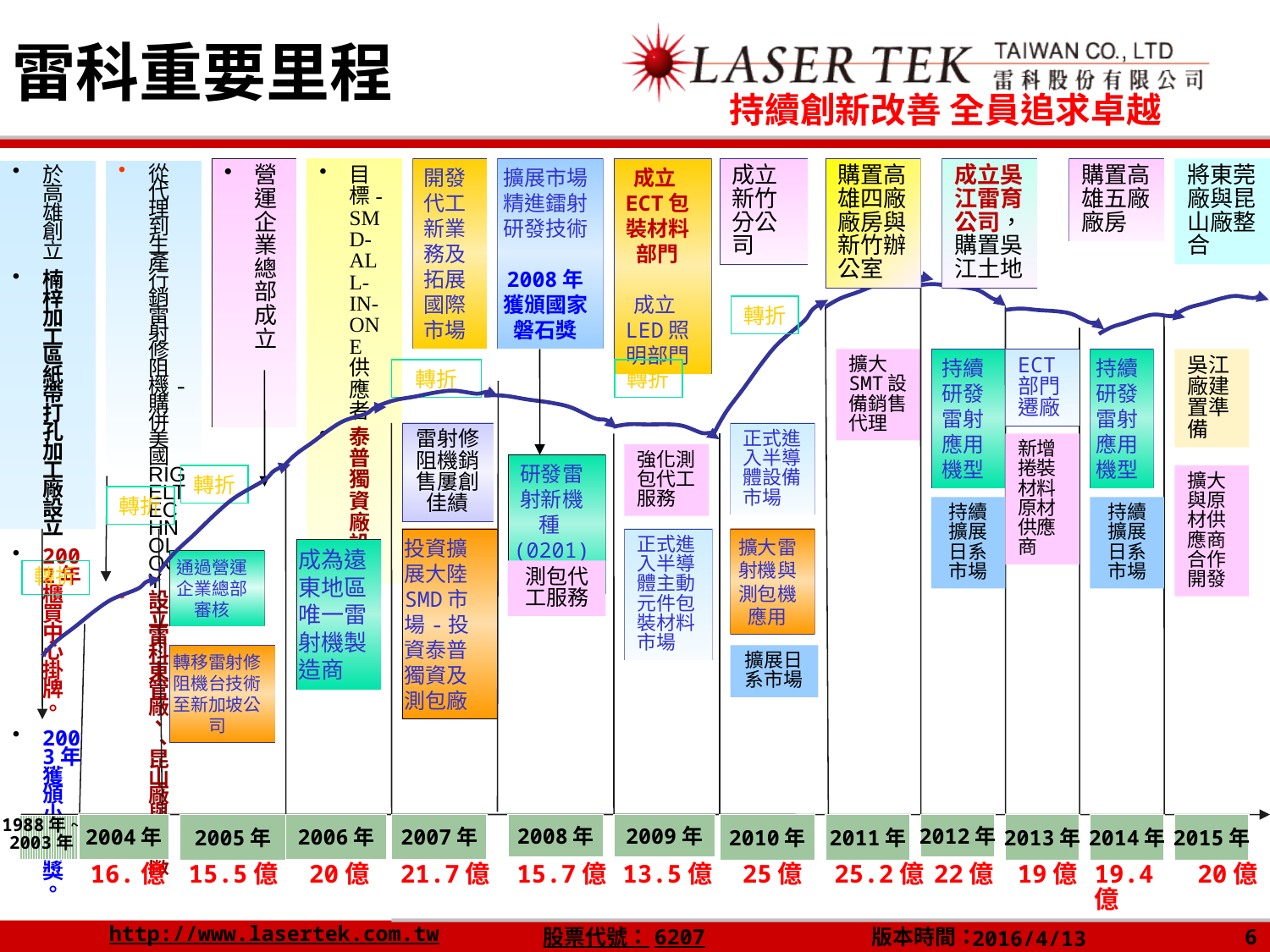

雷科重要里程
營運企業總部成立

目標-SMD-ALL-IN-ONE 供應者
泰普獨資廠設立
開發代工新業務及拓展國際市場
擴展市場精進鐳射研發技術

2008年獲頒國家磐石獎
成立ECT包裝材料部門

成立LED照明部門
成立新竹分公司
購置高雄四廠廠房與新竹辦公室
成立吳江雷育公司， 購置吳江土地
購置高雄五廠廠房
將東莞廠與昆山廠整合
於高雄創立
楠梓加工區紙帶打孔加工廠設立
2002年櫃買中心掛牌。
2003年獲頒小巨人獎。

從代理到生產行銷雷射修阻機-購併美國  RIGELTECHNOLOGY
設立雷科東管廠、 、昆山廠與廈門廠

轉折

擴大SMT設備銷售代理
持續研發雷射應用機型
ECT部門
遷廠
持續研發雷射應用機型
吳江廠建置準備
轉折
轉折

雷射修阻機銷售屢創佳績
正式進入半導體設備市場

新增捲裝材料原材供應商
強化測包代工服務
研發雷射新機種(0201)
轉折

擴大與原材供應商合作開發

轉折

持續擴展日系市場
持續擴展日系市場

投資擴展大陸SMD市場-投資泰普獨資及測包廠
正式進入半導體主動元件包裝材料市場
擴大雷射機與測包機應用
成為遠東地區唯一雷射機製造商
通過營運企業總部審核
轉折
測包代工服務

轉移雷射修阻機台技術至新加坡公司
擴展日系市場

2004年
2005年
2006年
2007年
2008年
2009年
2010年
2011年
2012年
2013年
2014年
2015年

1988年~
2003年
16.億
15.5億
20億
21.7億
15.7億
13.5億
25億
25.2億
22億
19億
19.4億
20億

6
2016/4/13